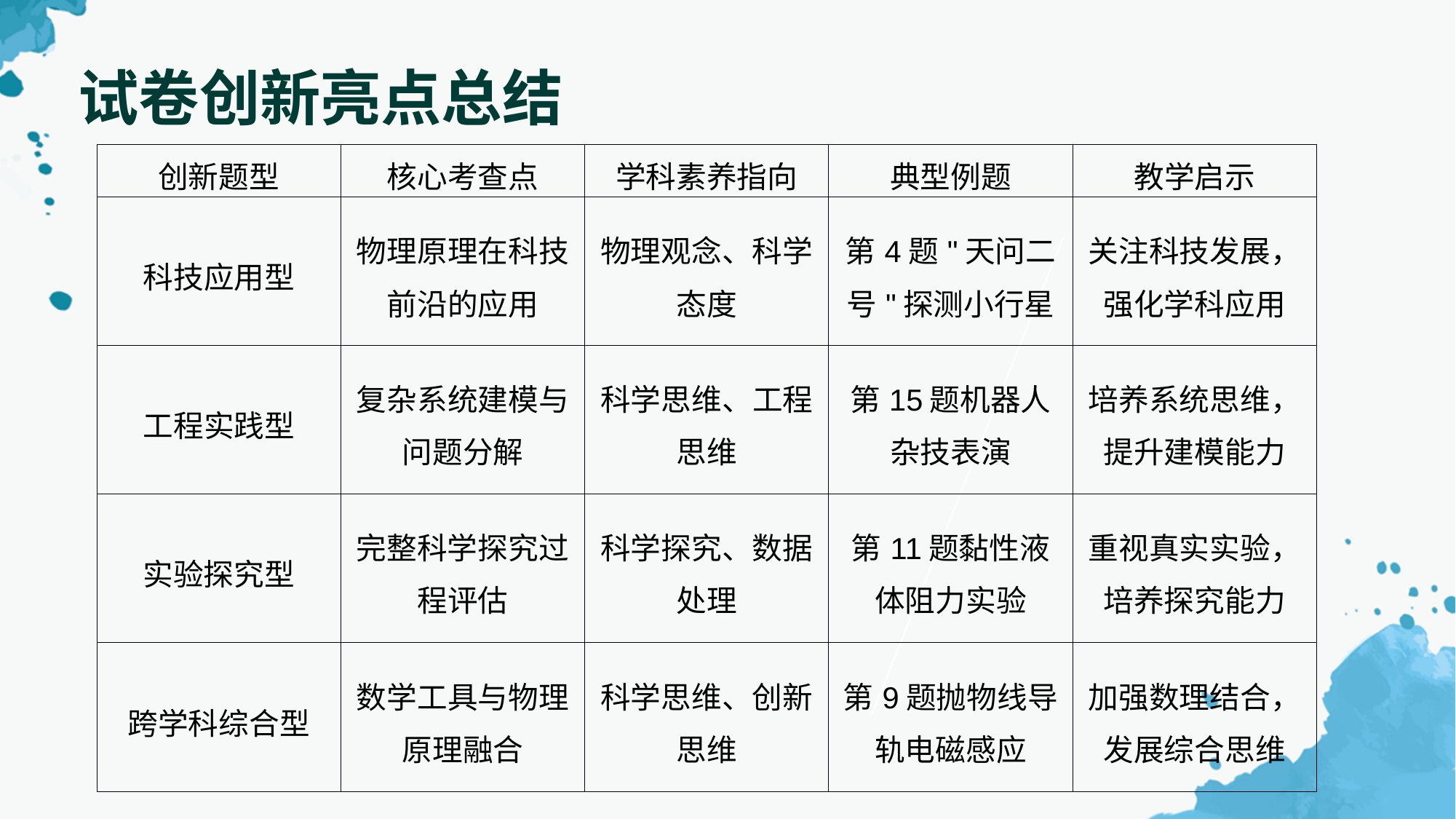

试卷创新亮点总结
| 创新题型 | 核心考查点 | 学科素养指向 | 典型例题 | 教学启示 |
| --- | --- | --- | --- | --- |
| 科技应用型 | 物理原理在科技前沿的应用 | 物理观念、科学态度 | 第4题"天问二号"探测小行星 | 关注科技发展，强化学科应用 |
| 工程实践型 | 复杂系统建模与问题分解 | 科学思维、工程思维 | 第15题机器人杂技表演 | 培养系统思维，提升建模能力 |
| 实验探究型 | 完整科学探究过程评估 | 科学探究、数据处理 | 第11题黏性液体阻力实验 | 重视真实实验，培养探究能力 |
| 跨学科综合型 | 数学工具与物理原理融合 | 科学思维、创新思维 | 第9题抛物线导轨电磁感应 | 加强数理结合，发展综合思维 |